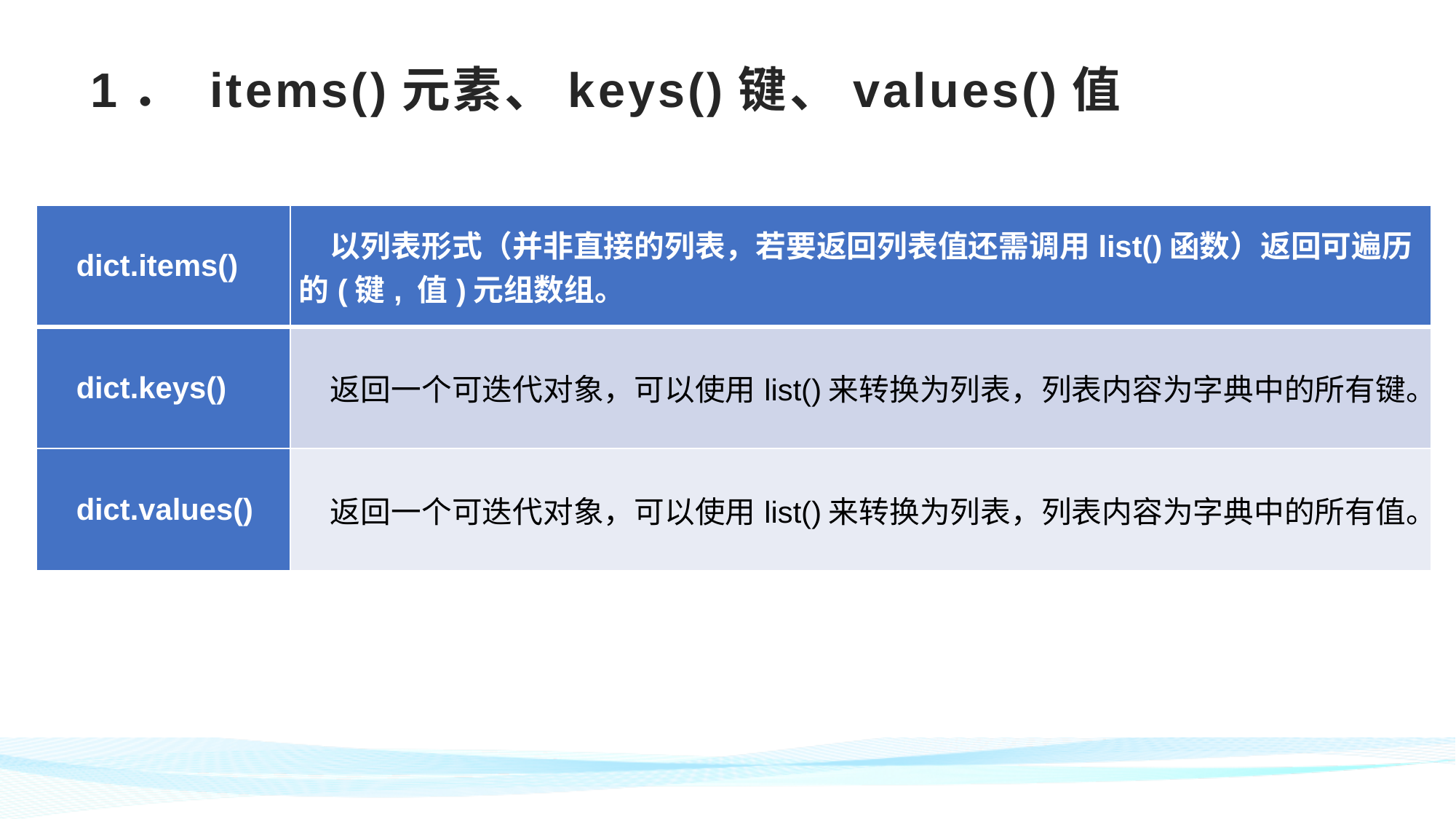

# 1． items()元素、keys()键、values()值
| dict.items() | 以列表形式（并非直接的列表，若要返回列表值还需调用list()函数）返回可遍历的(键, 值)元组数组。 |
| --- | --- |
| dict.keys() | 返回一个可迭代对象，可以使用list()来转换为列表，列表内容为字典中的所有键。 |
| dict.values() | 返回一个可迭代对象，可以使用list()来转换为列表，列表内容为字典中的所有值。 |
26